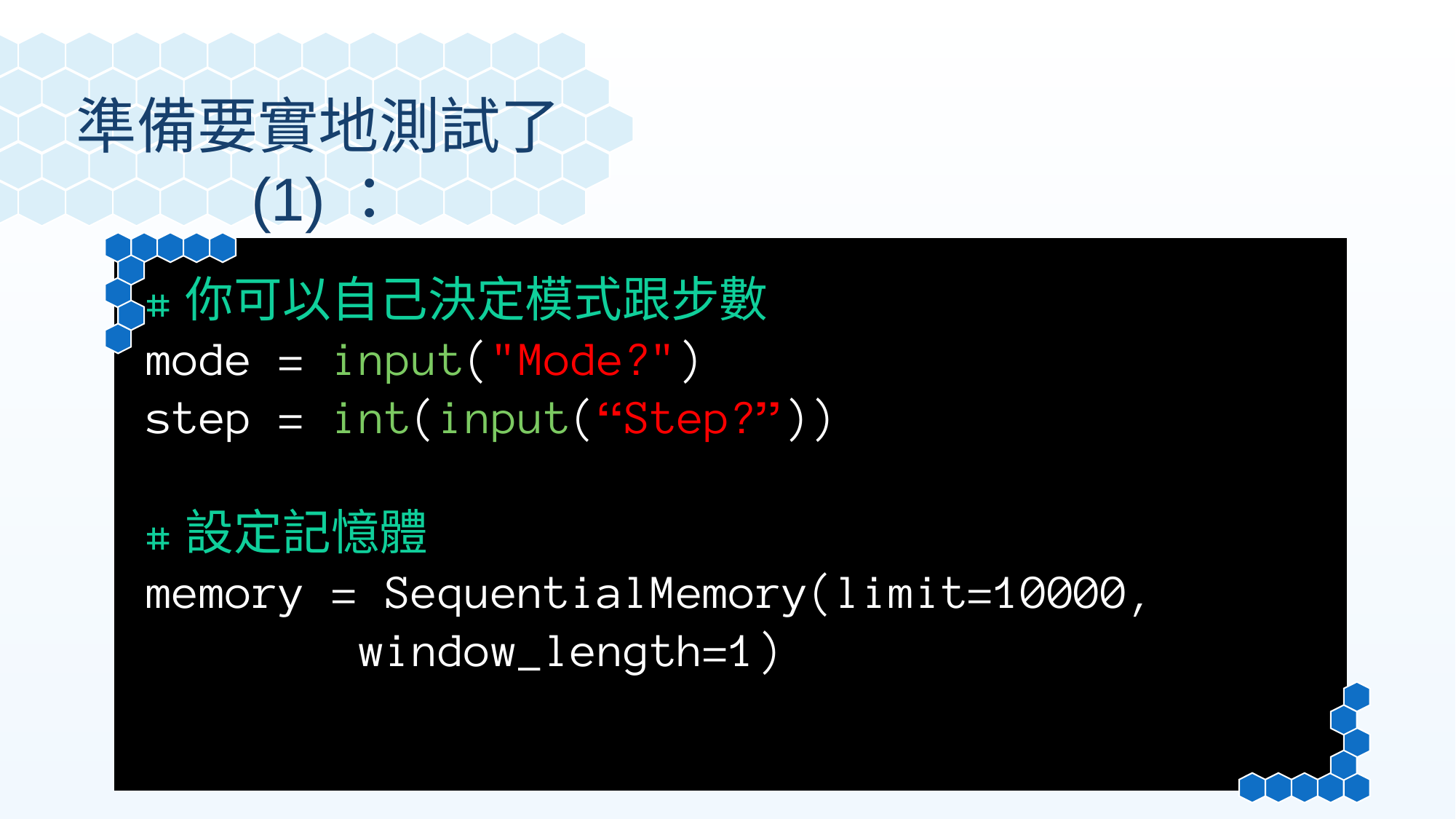

準備要實地測試了(1)：

#你可以自己決定模式跟步數
mode = input("Mode?")
step = int(input(“Step?”))

#設定記憶體
memory = SequentialMemory(limit=10000,
        window_length=1)